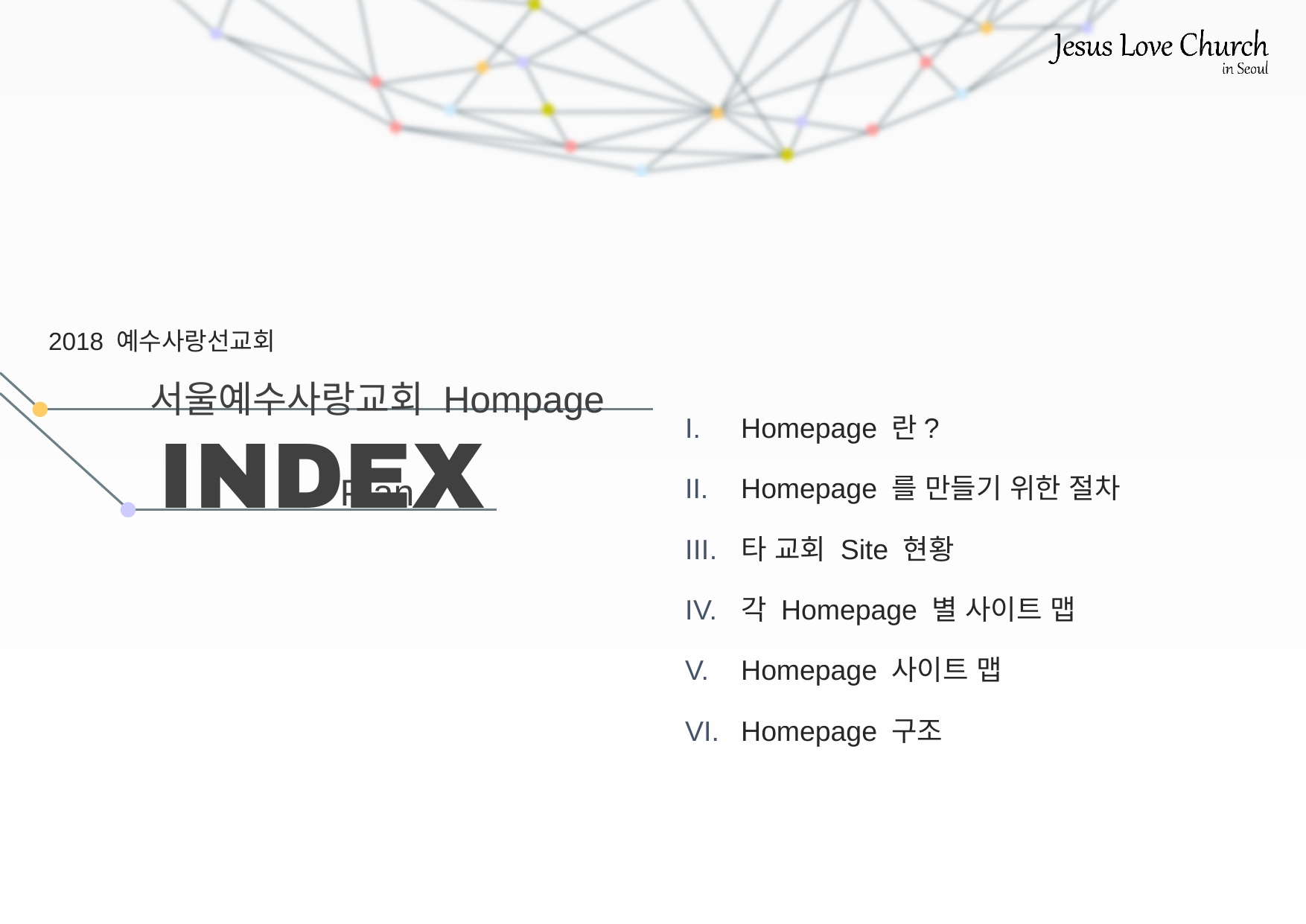

서울예수사랑교회 Hompage Plan
2018 예수사랑선교회

Homepage 란?
Homepage 를 만들기 위한 절차
타 교회 Site 현황
각 Homepage 별 사이트 맵
Homepage 사이트 맵
Homepage 구조

INDEX